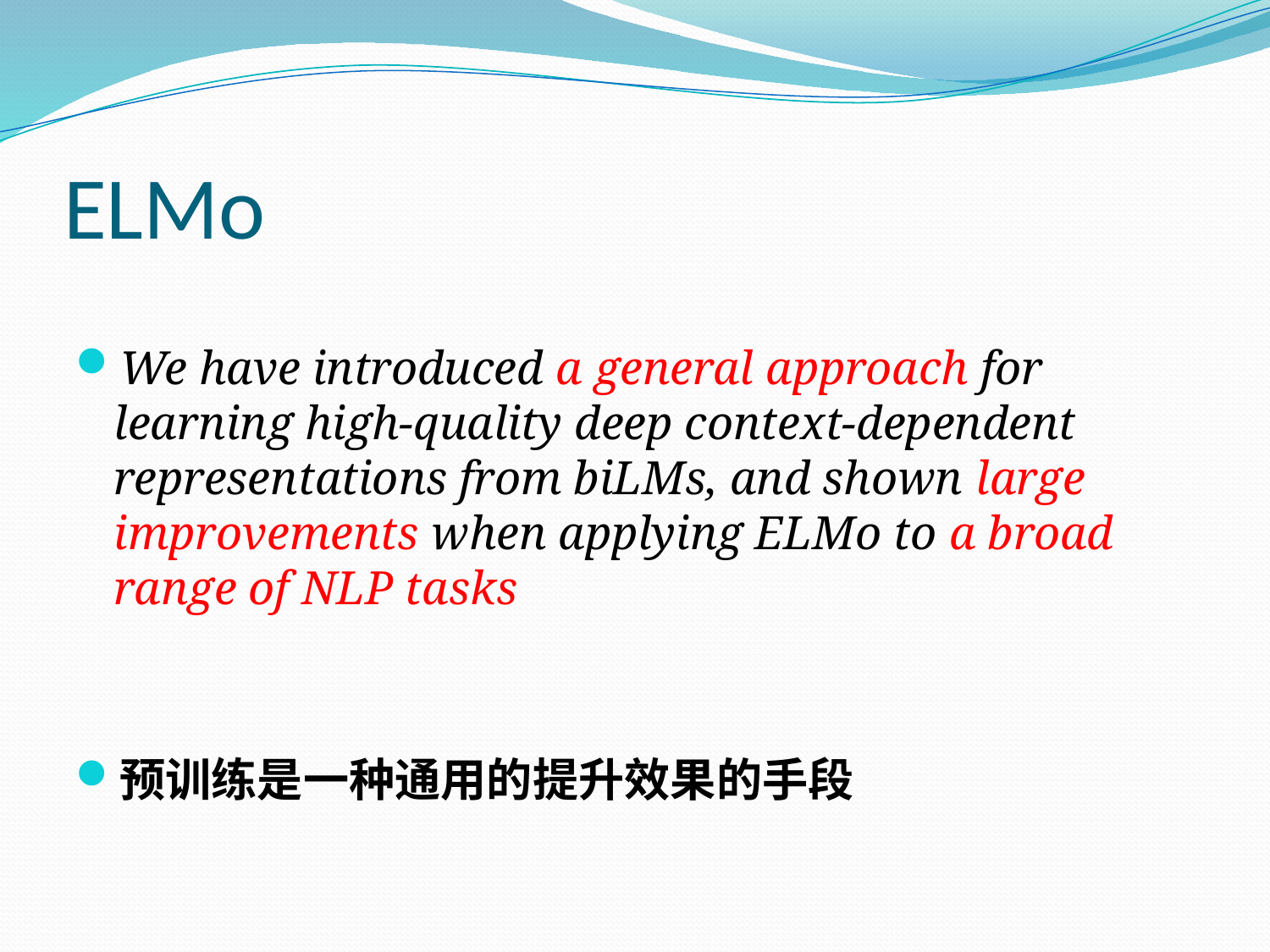

# ELMo

We have introduced a general approach for learning high-quality deep context-dependent representations from biLMs, and shown large improvements when applying ELMo to a broad range of NLP tasks

预训练是一种通用的提升效果的手段